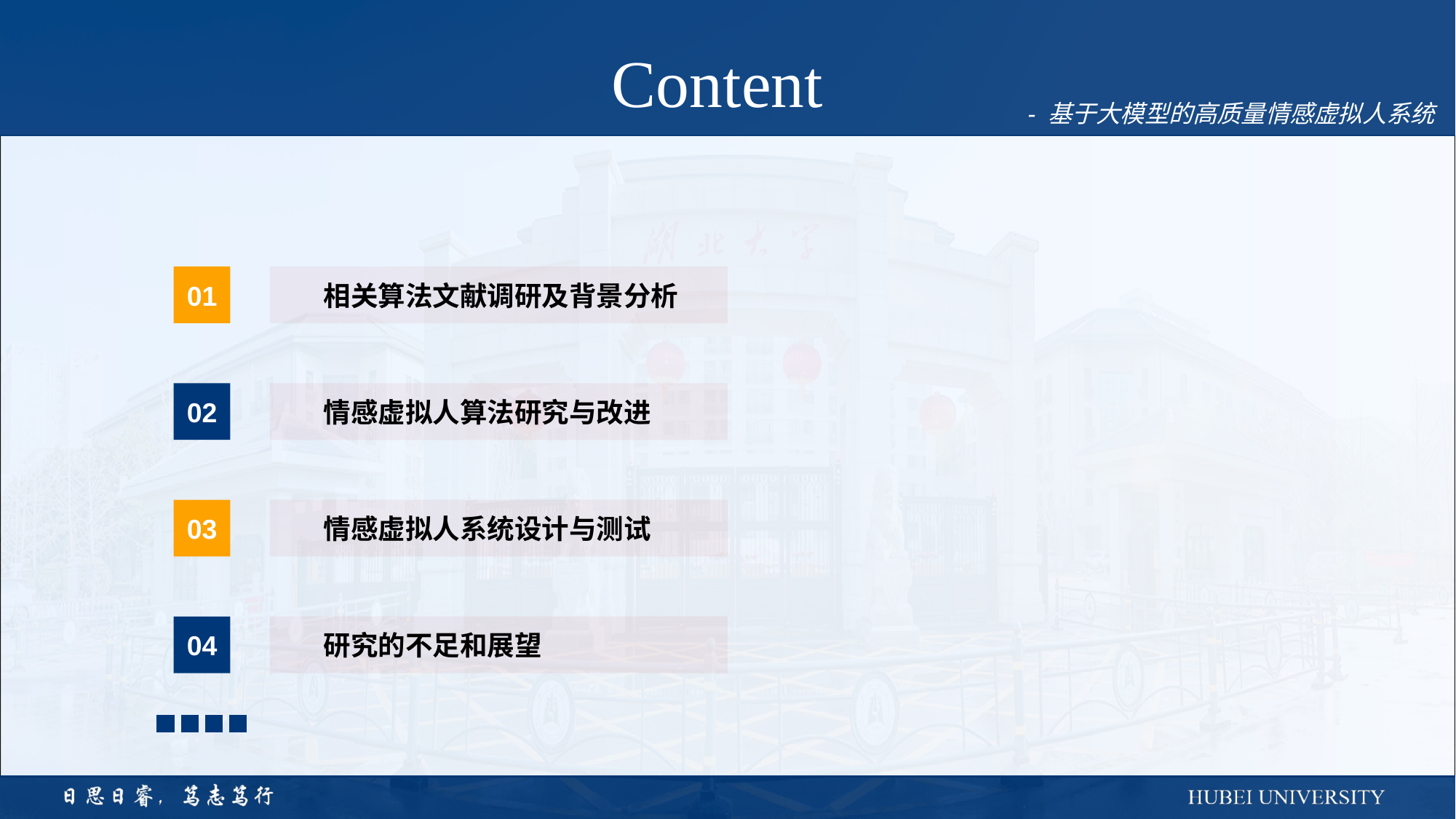

Content
- 基于大模型的高质量情感虚拟人系统
01
相关算法文献调研及背景分析
02
情感虚拟人算法研究与改进
情感虚拟人系统设计与测试
03
研究的不足和展望
04